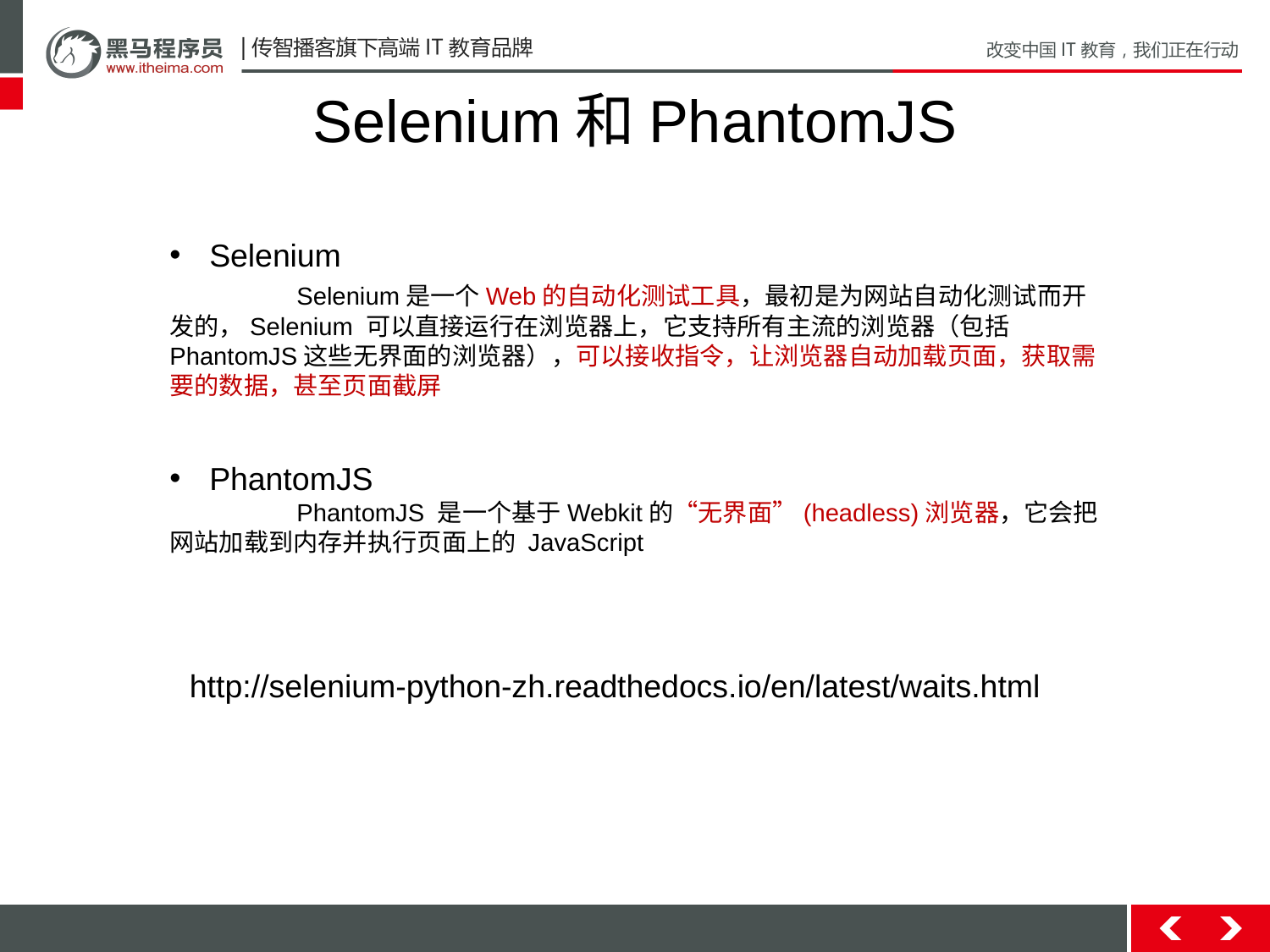

# Selenium和PhantomJS
Selenium
	Selenium是一个Web的自动化测试工具，最初是为网站自动化测试而开发的，Selenium 可以直接运行在浏览器上，它支持所有主流的浏览器（包括PhantomJS这些无界面的浏览器），可以接收指令，让浏览器自动加载页面，获取需要的数据，甚至页面截屏

PhantomJS
	PhantomJS 是一个基于Webkit的“无界面”(headless)浏览器，它会把网站加载到内存并执行页面上的 JavaScript

http://selenium-python-zh.readthedocs.io/en/latest/waits.html